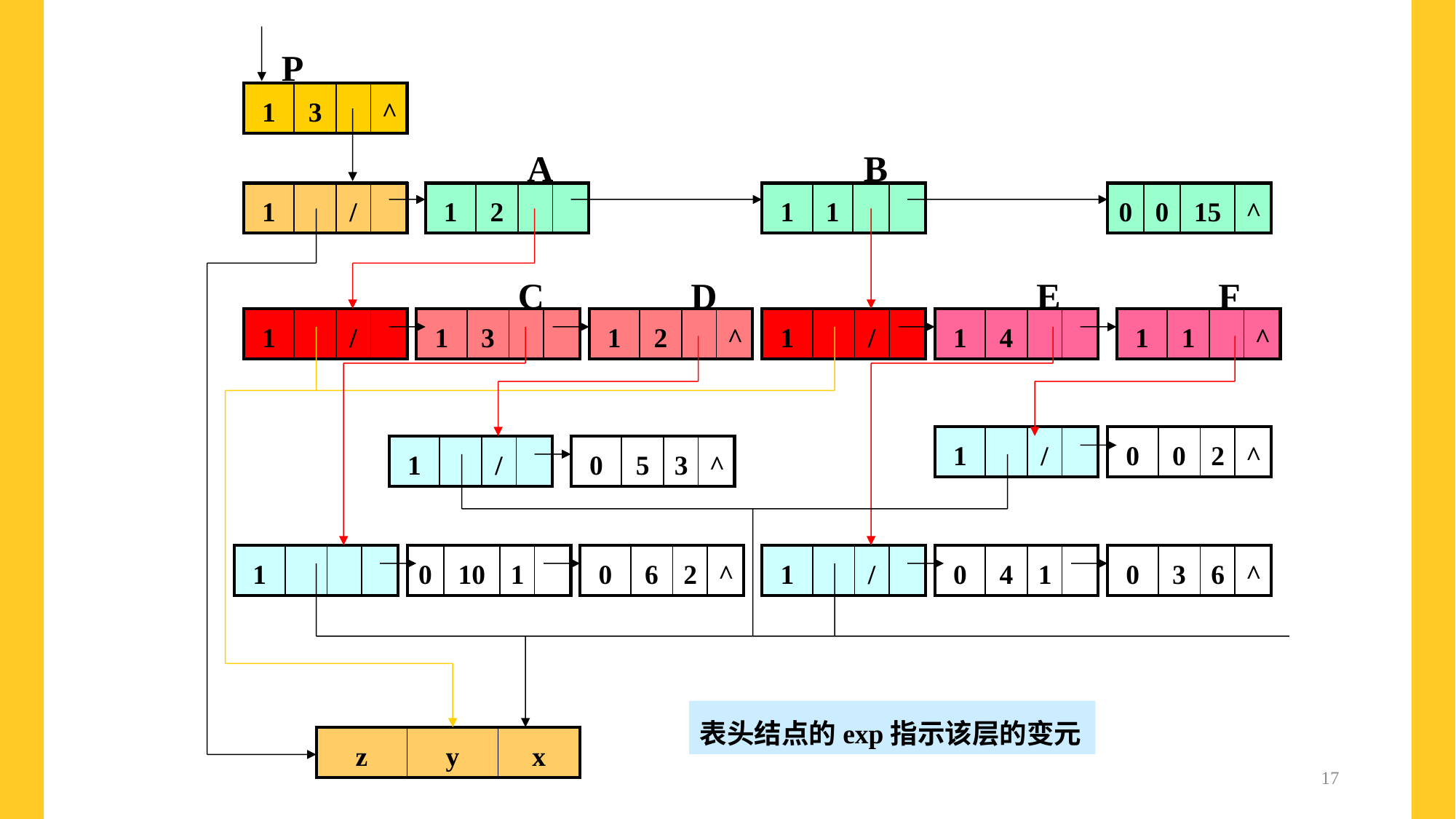

P
| 1 | 3 |  | ^ |
| --- | --- | --- | --- |

A
B
| 1 |  | / |  |
| --- | --- | --- | --- |
| 1 | 2 |  |  |
| --- | --- | --- | --- |
| 1 | 1 |  |  |
| --- | --- | --- | --- |
| 0 | 0 | 15 | ^ |
| --- | --- | --- | --- |

C
D
E
F

| 1 |  | / |  |
| --- | --- | --- | --- |
| 1 | 3 |  |  |
| --- | --- | --- | --- |
| 1 | 2 |  | ^ |
| --- | --- | --- | --- |
| 1 |  | / |  |
| --- | --- | --- | --- |
| 1 | 4 |  |  |
| --- | --- | --- | --- |
| 1 | 1 |  | ^ |
| --- | --- | --- | --- |

| 1 |  | / |  |
| --- | --- | --- | --- |
| 0 | 0 | 2 | ^ |
| --- | --- | --- | --- |
| 1 |  | / |  |
| --- | --- | --- | --- |
| 0 | 5 | 3 | ^ |
| --- | --- | --- | --- |

| 1 |  |  |  |
| --- | --- | --- | --- |
| 0 | 10 | 1 |  |
| --- | --- | --- | --- |
| 0 | 6 | 2 | ^ |
| --- | --- | --- | --- |
| 1 |  | / |  |
| --- | --- | --- | --- |
| 0 | 4 | 1 |  |
| --- | --- | --- | --- |
| 0 | 3 | 6 | ^ |
| --- | --- | --- | --- |

表头结点的exp指示该层的变元
| z | y | x |
| --- | --- | --- |

17